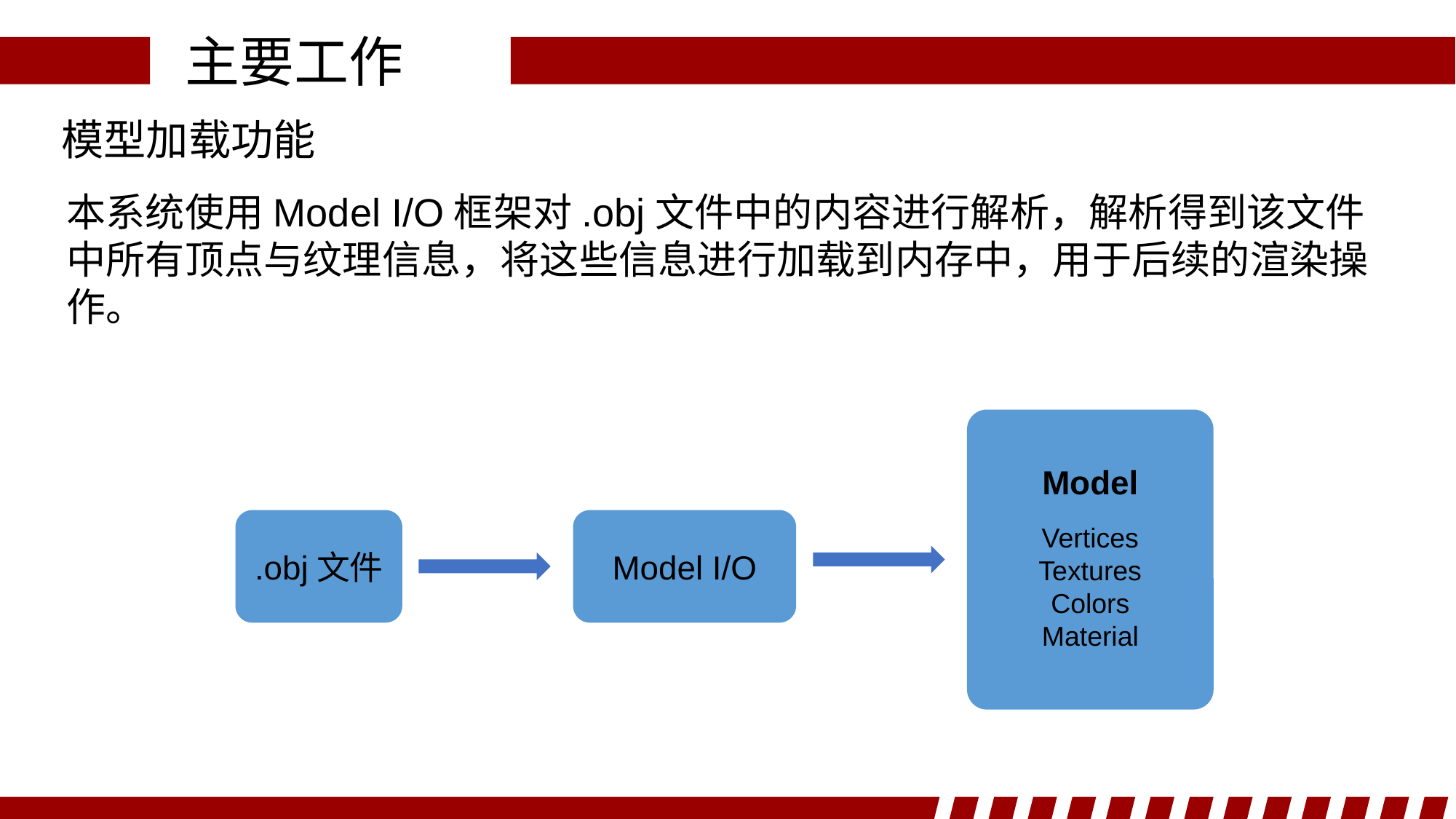

主要工作

模型加载功能
本系统使用Model I/O框架对.obj文件中的内容进行解析，解析得到该文件中所有顶点与纹理信息，将这些信息进行加载到内存中，用于后续的渲染操作。

Model
Vertices
Textures
Colors
Material
.obj文件
Model I/O